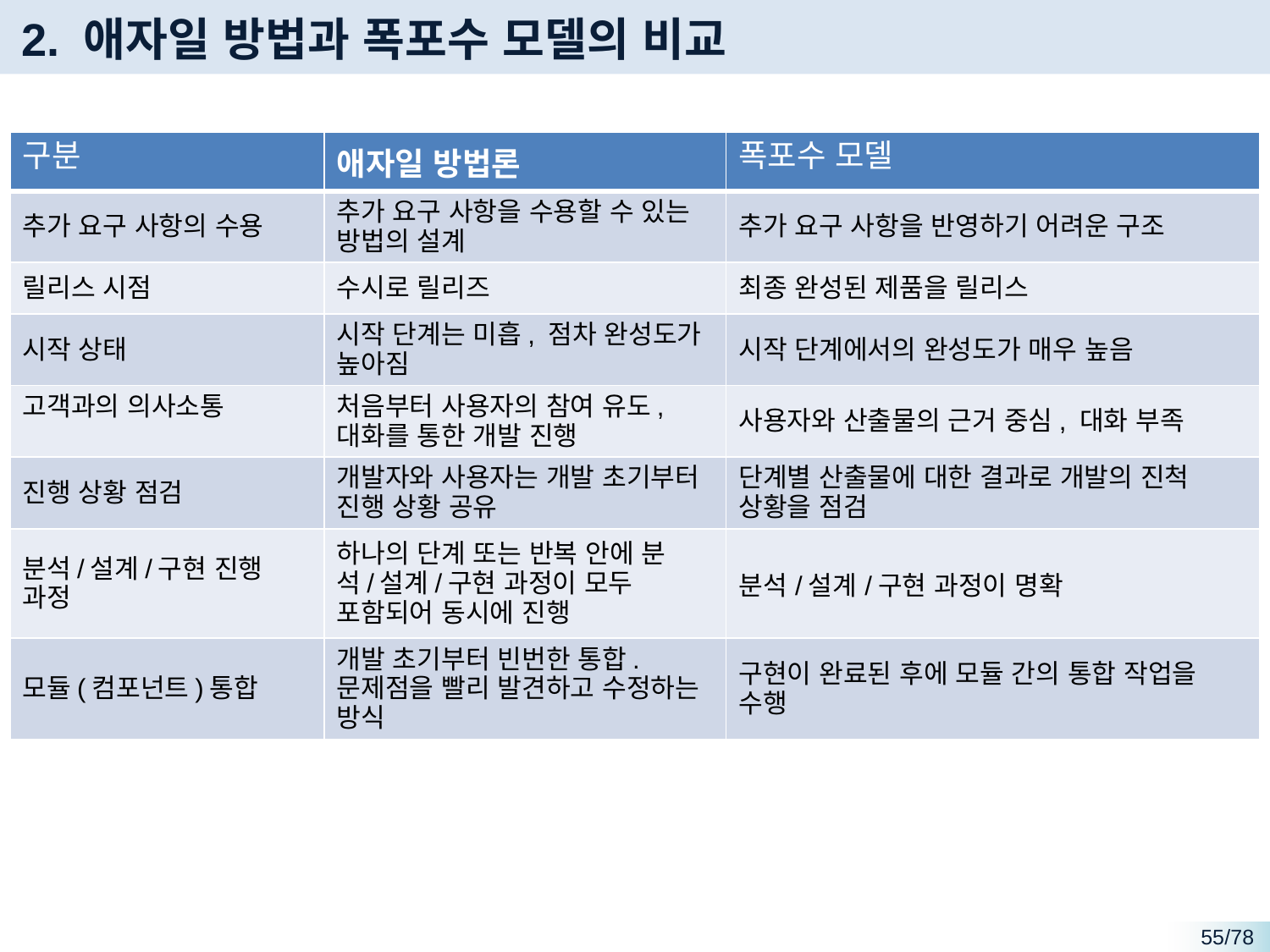

# 2. 애자일 방법과 폭포수 모델의 비교
| 구분 | 애자일 방법론 | 폭포수 모델 |
| --- | --- | --- |
| 추가 요구 사항의 수용 | 추가 요구 사항을 수용할 수 있는 방법의 설계 | 추가 요구 사항을 반영하기 어려운 구조 |
| 릴리스 시점 | 수시로 릴리즈 | 최종 완성된 제품을 릴리스 |
| 시작 상태 | 시작 단계는 미흡, 점차 완성도가 높아짐 | 시작 단계에서의 완성도가 매우 높음 |
| 고객과의 의사소통 | 처음부터 사용자의 참여 유도, 대화를 통한 개발 진행 | 사용자와 산출물의 근거 중심, 대화 부족 |
| 진행 상황 점검 | 개발자와 사용자는 개발 초기부터 진행 상황 공유 | 단계별 산출물에 대한 결과로 개발의 진척 상황을 점검 |
| 분석/설계/구현 진행 과정 | 하나의 단계 또는 반복 안에 분석/설계/구현 과정이 모두 포함되어 동시에 진행 | 분석/설계/구현 과정이 명확 |
| 모듈(컴포넌트)통합 | 개발 초기부터 빈번한 통합.문제점을 빨리 발견하고 수정하는 방식 | 구현이 완료된 후에 모듈 간의 통합 작업을 수행 |